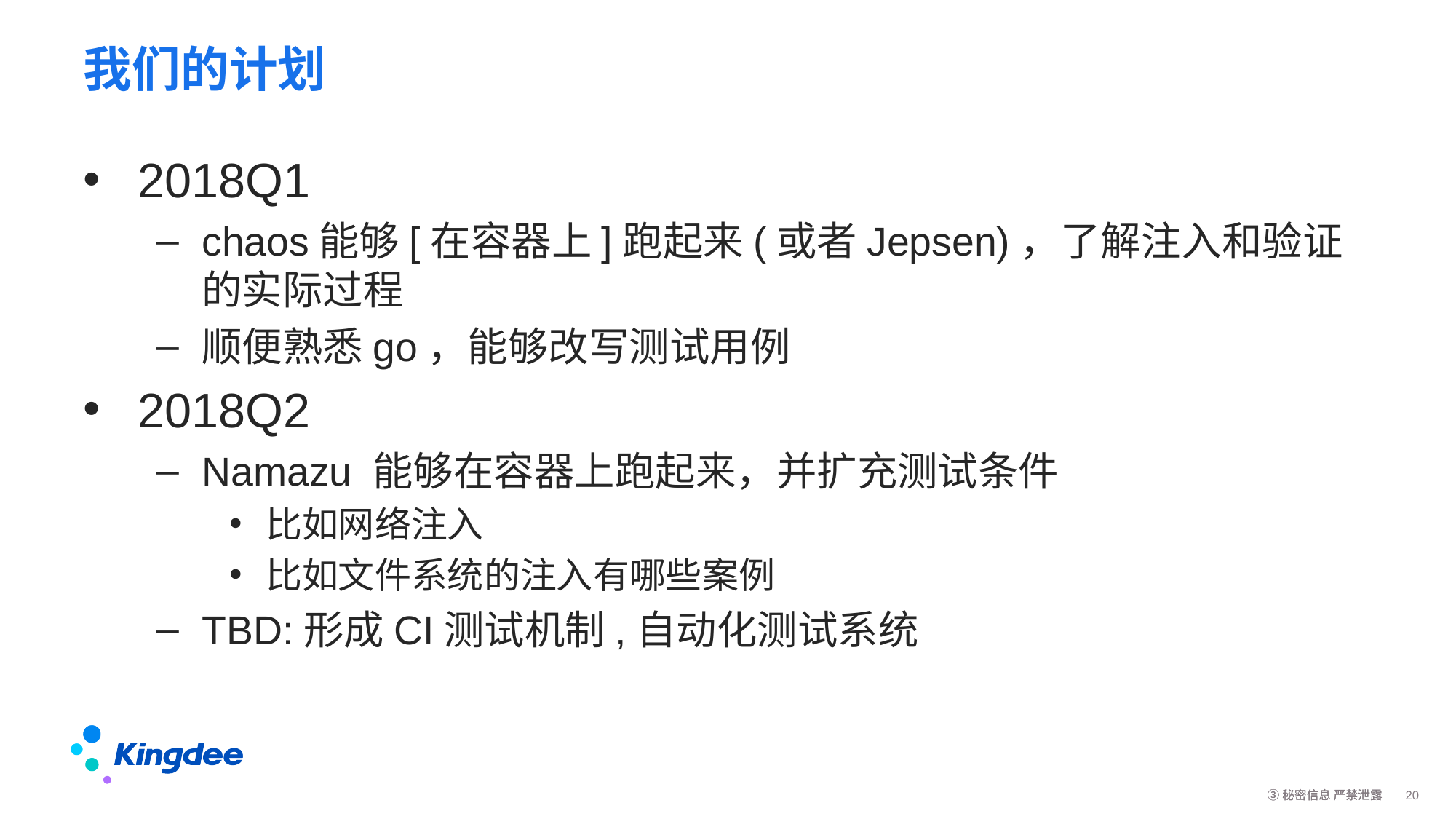

# 我们的计划
2018Q1
chaos能够[在容器上]跑起来(或者Jepsen)，了解注入和验证的实际过程
顺便熟悉go，能够改写测试用例
2018Q2
Namazu 能够在容器上跑起来，并扩充测试条件
比如网络注入
比如文件系统的注入有哪些案例
TBD:形成CI测试机制,自动化测试系统